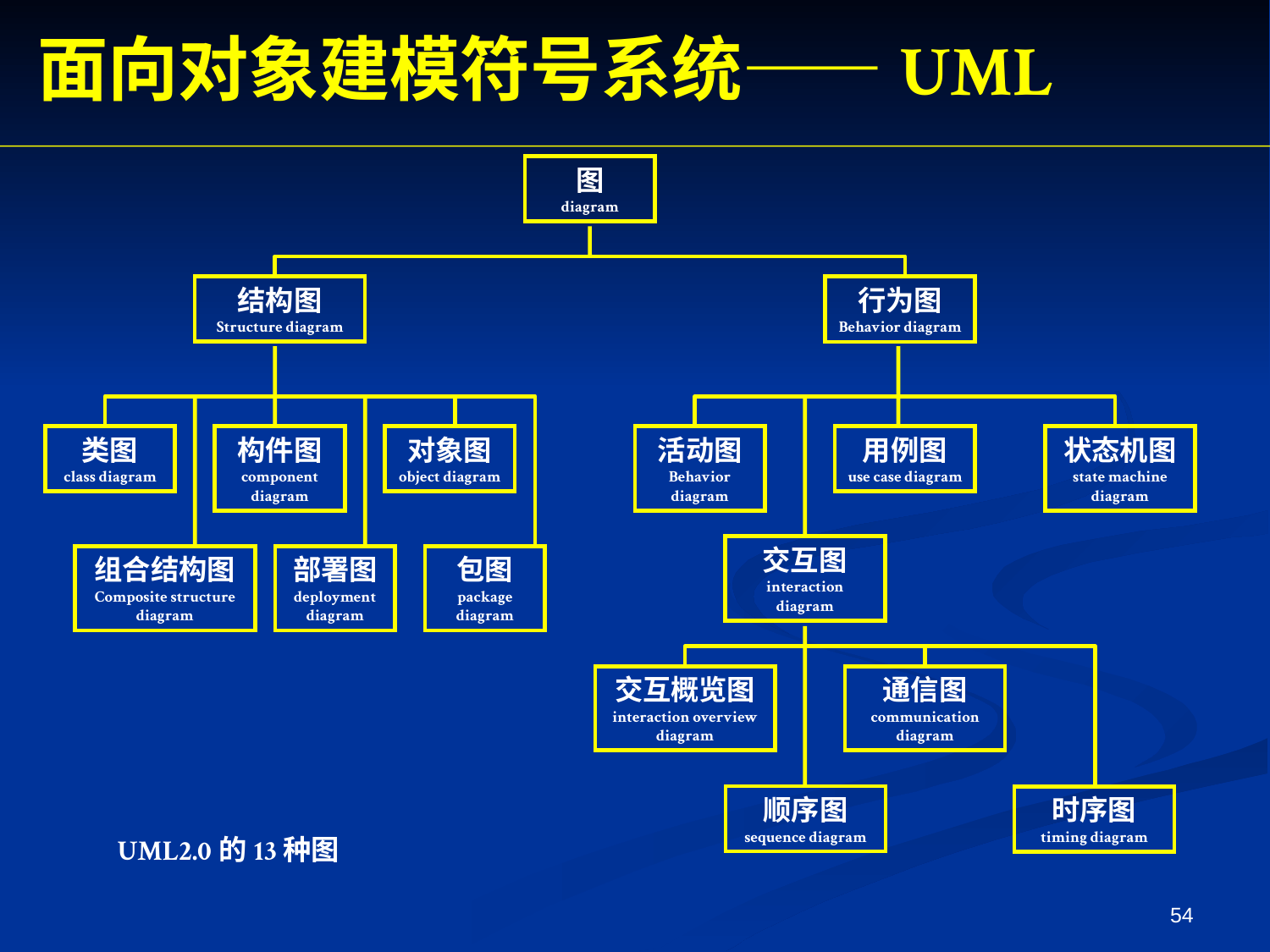

面向对象建模符号系统——UML

图
diagram

结构图
Structure diagram
行为图
Behavior diagram

类图
class diagram
构件图
component diagram
对象图
object diagram
活动图
Behavior diagram
用例图
use case diagram
状态机图
state machine diagram
交互图
interaction diagram
组合结构图
Composite structure diagram
部署图
deployment diagram
包图
package diagram

交互概览图
interaction overview diagram
通信图
communication diagram
顺序图
sequence diagram
时序图
timing diagram
UML2.0的13种图
54